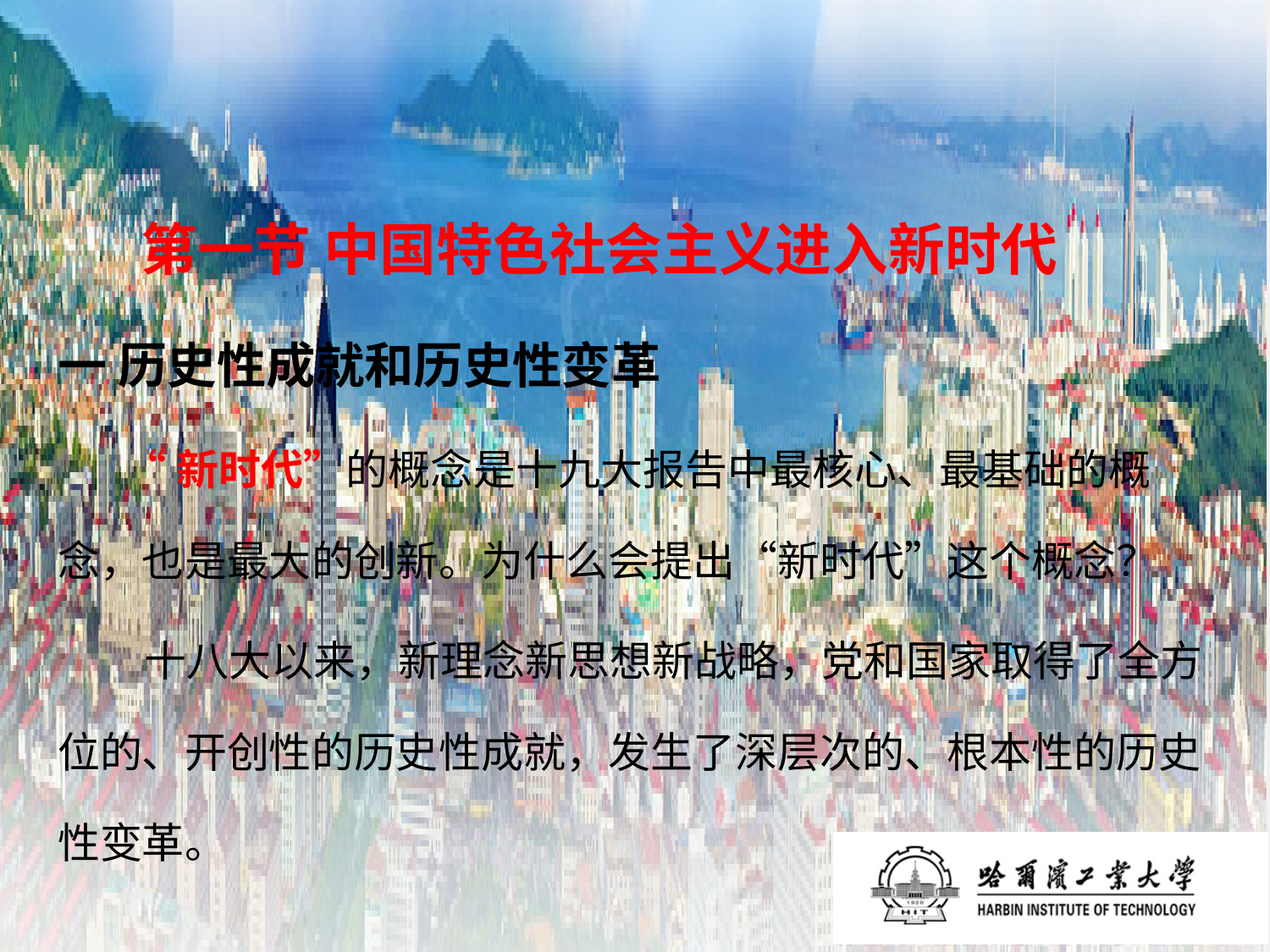

# 第一节 中国特色社会主义进入新时代
一 历史性成就和历史性变革
       “新时代”的概念是十九大报告中最核心、最基础的概念，也是最大的创新。为什么会提出“新时代”这个概念？
        十八大以来，新理念新思想新战略，党和国家取得了全方位的、开创性的历史性成就，发生了深层次的、根本性的历史性变革。